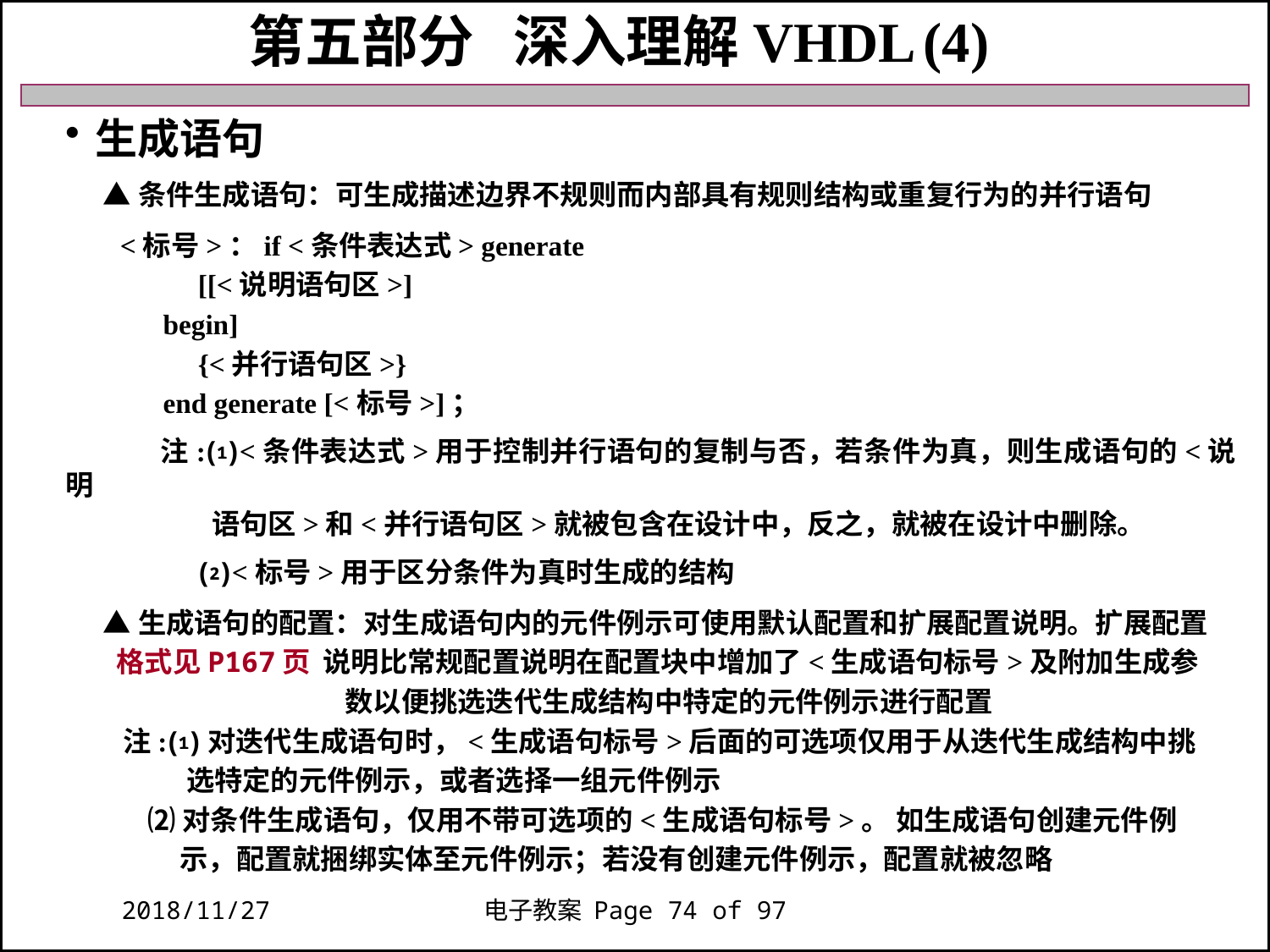

第五部分   深入理解VHDL (4)

生成语句
      ▲条件生成语句：可生成描述边界不规则而内部具有规则结构或重复行为的并行语句
       <标号>：if <条件表达式> generate
                   [[<说明语句区>]
              begin]
                   {<并行语句区>}
              end generate [<标号>]；
             注:⑴<条件表达式>用于控制并行语句的复制与否，若条件为真，则生成语句的<说明
                      语句区>和<并行语句区>就被包含在设计中，反之，就被在设计中删除。
                   ⑵<标号>用于区分条件为真时生成的结构
      ▲生成语句的配置：对生成语句内的元件例示可使用默认配置和扩展配置说明。扩展配置
       格式见P167页  说明比常规配置说明在配置块中增加了<生成语句标号>及附加生成参
                                           数以便挑选迭代生成结构中特定的元件例示进行配置
        注:⑴对迭代生成语句时，<生成语句标号>后面的可选项仅用于从迭代生成结构中挑
                  选特定的元件例示，或者选择一组元件例示
             ⑵对条件生成语句，仅用不带可选项的<生成语句标号>。 如生成语句创建元件例
                 示，配置就捆绑实体至元件例示；若没有创建元件例示，配置就被忽略

2018/11/27
电子教案 Page 74 of 97